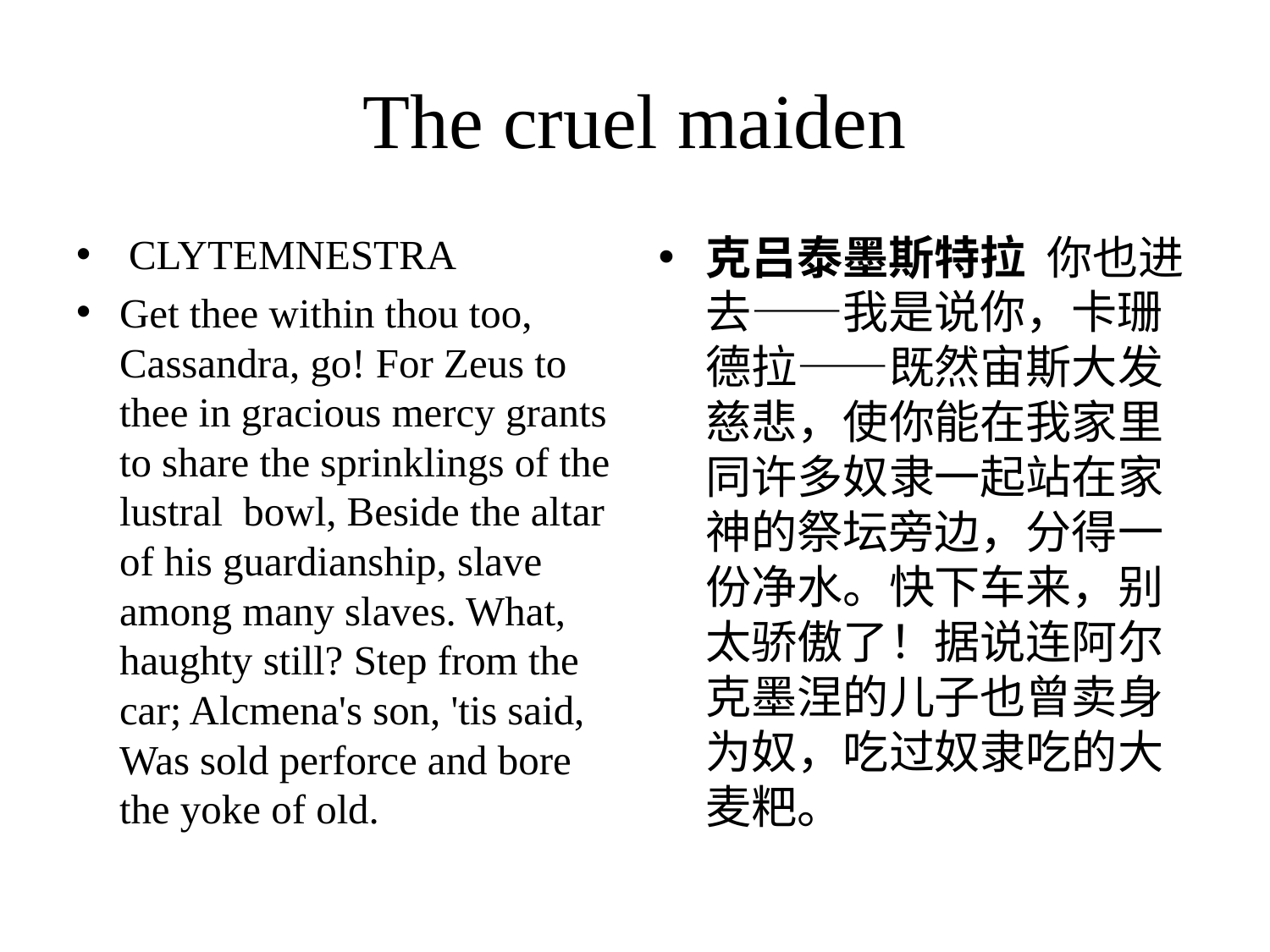

# The cruel maiden
 CLYTEMNESTRA
Get thee within thou too, Cassandra, go! For Zeus to thee in gracious mercy grants to share the sprinklings of the lustral  bowl, Beside the altar of his guardianship, slave among many slaves. What, haughty still? Step from the car; Alcmena's son, 'tis said, Was sold perforce and bore the yoke of old.
克吕泰墨斯特拉  你也进去——我是说你，卡珊德拉——既然宙斯大发慈悲，使你能在我家里同许多奴隶一起站在家神的祭坛旁边，分得一份净水。快下车来，别太骄傲了！据说连阿尔克墨涅的儿子也曾卖身为奴，吃过奴隶吃的大麦粑。